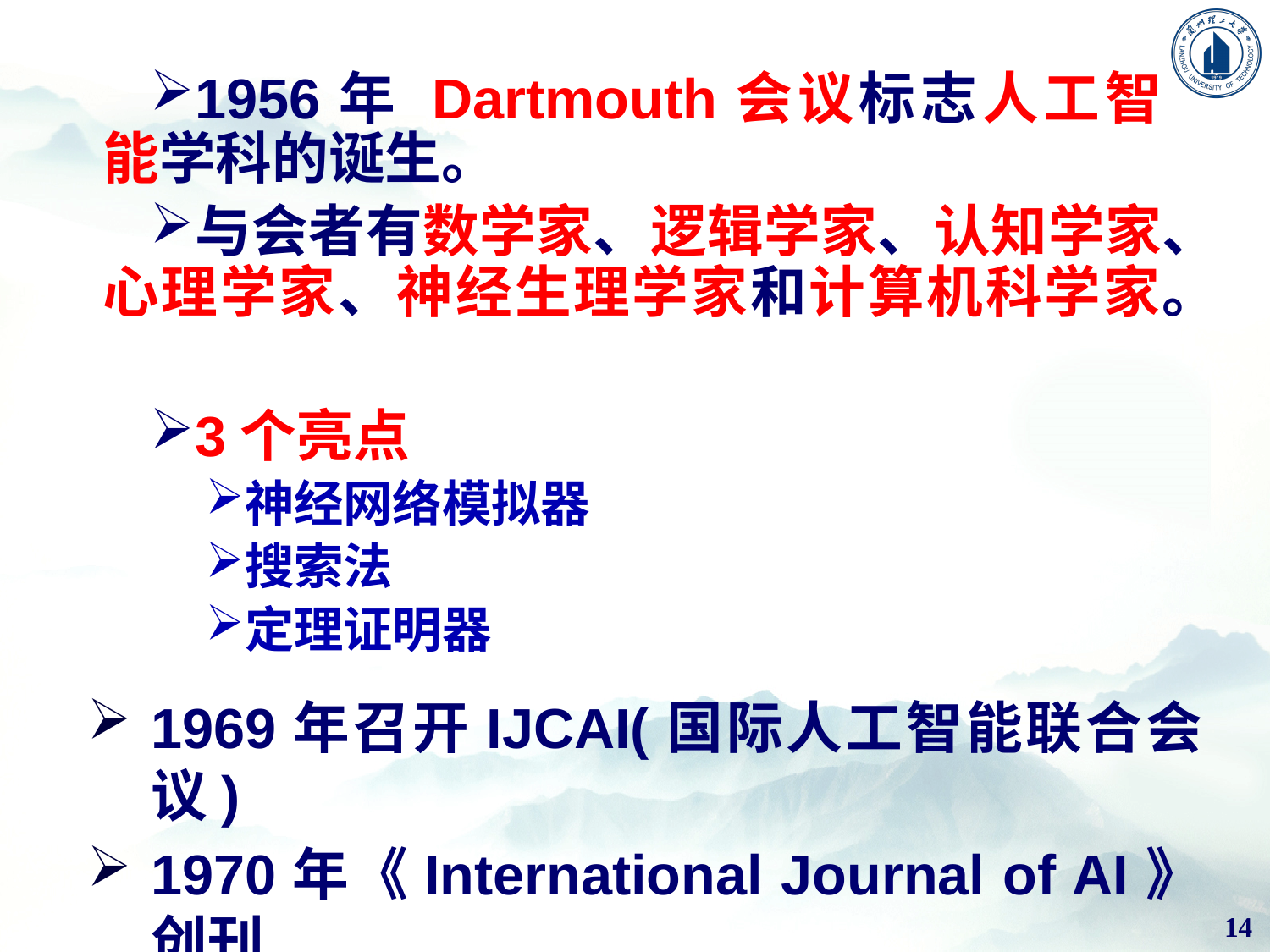

1956年 Dartmouth会议标志人工智能学科的诞生。
与会者有数学家、逻辑学家、认知学家、心理学家、神经生理学家和计算机科学家。

3个亮点
神经网络模拟器
搜索法
定理证明器
1969年召开IJCAI(国际人工智能联合会议)
1970年《International Journal of AI》创刊
14